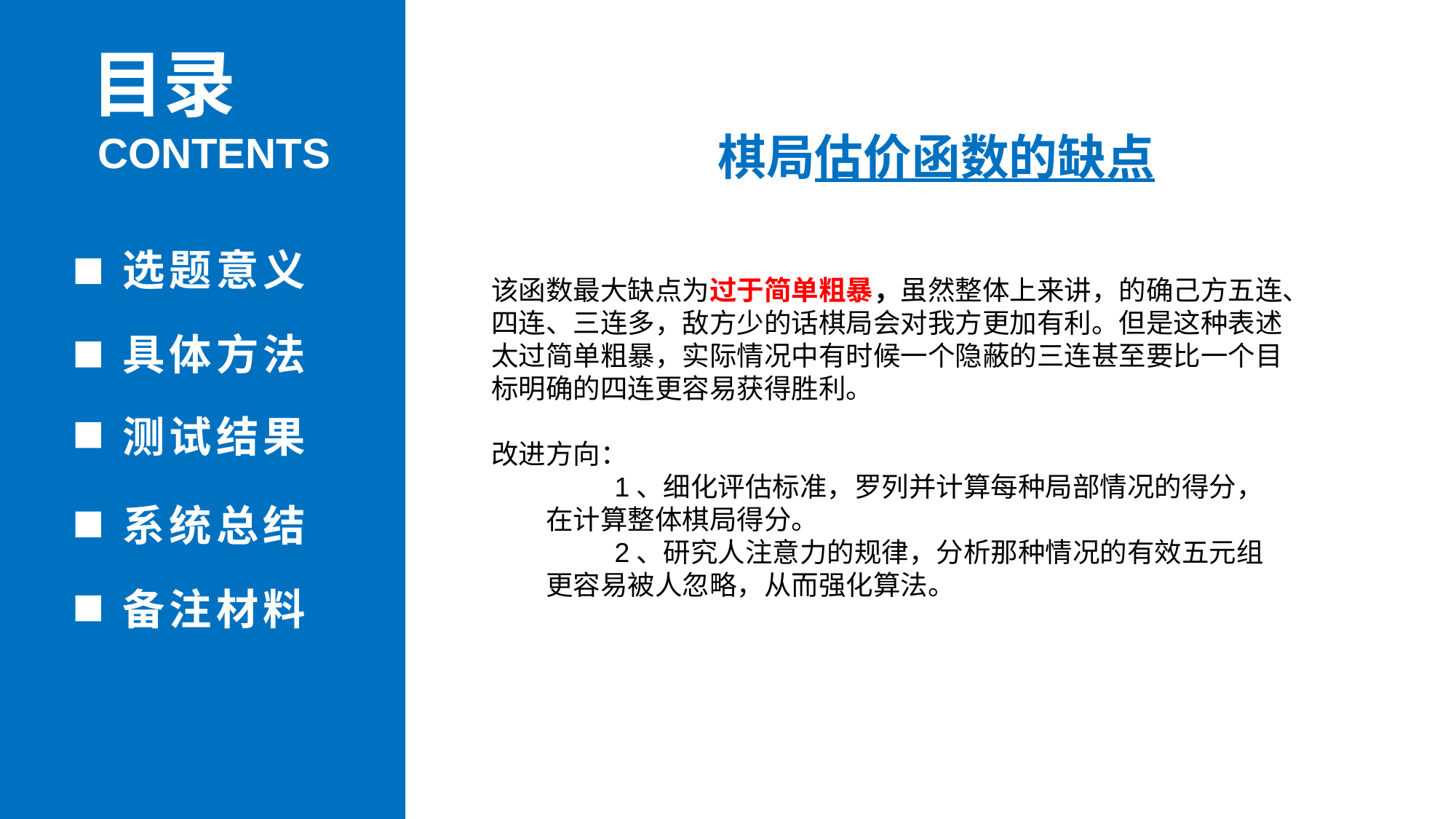

目录
CONTENTS
棋局估价函数的缺点
选题意义

该函数最大缺点为过于简单粗暴，虽然整体上来讲，的确己方五连、四连、三连多，敌方少的话棋局会对我方更加有利。但是这种表述太过简单粗暴，实际情况中有时候一个隐蔽的三连甚至要比一个目标明确的四连更容易获得胜利。

改进方向：
         1、细化评估标准，罗列并计算每种局部情况的得分，在计算整体棋局得分。
         2、研究人注意力的规律，分析那种情况的有效五元组更容易被人忽略，从而强化算法。
具体方法

测试结果

系统总结

备注材料